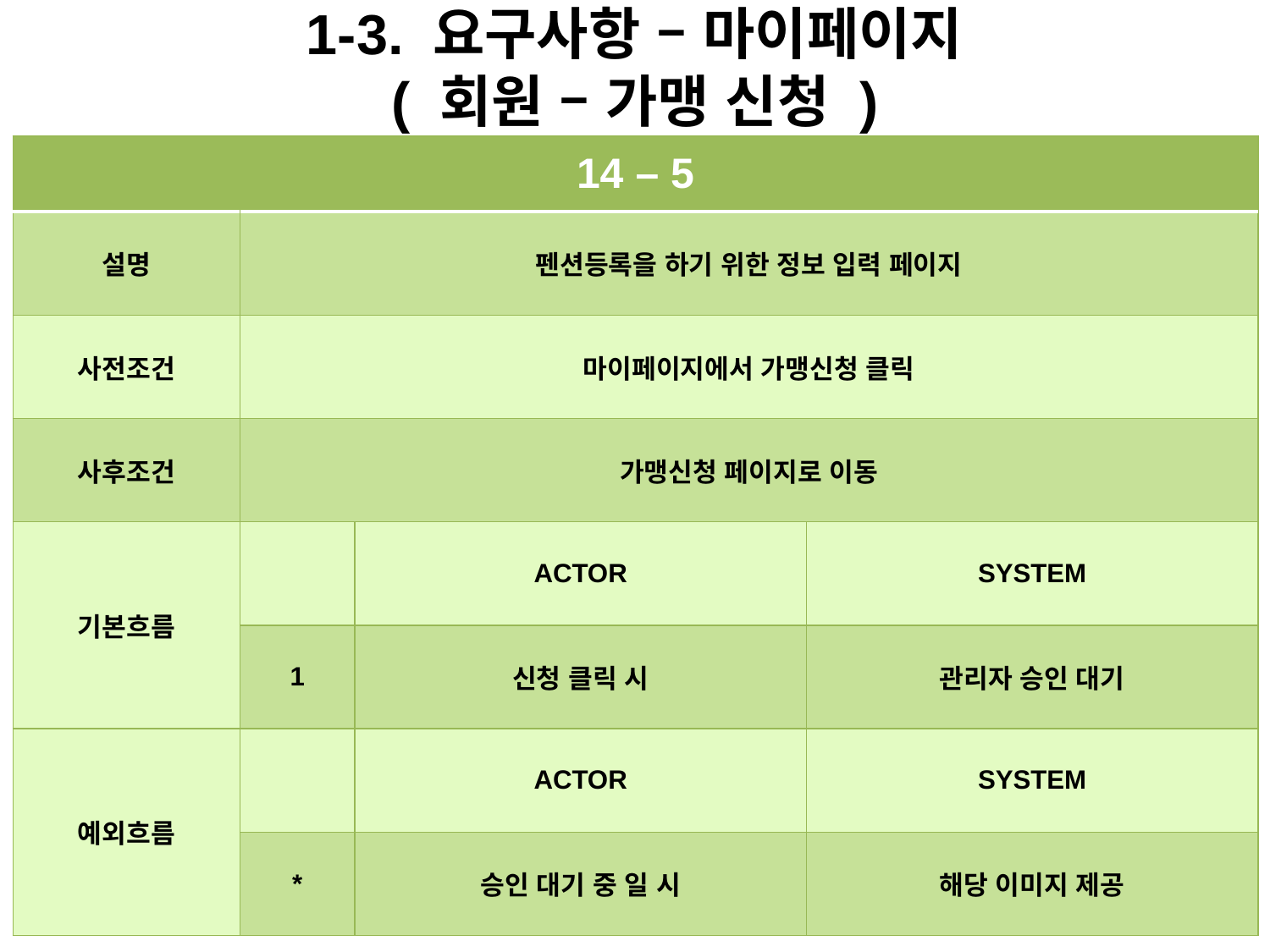

# 1-3. 요구사항 – 마이페이지 ( 회원 – 가맹 신청 )
| 14 – 5 |  |  |  |
| --- | --- | --- | --- |
| 설명 | 펜션등록을 하기 위한 정보 입력 페이지 |  |  |
| 사전조건 | 마이페이지에서 가맹신청 클릭 |  |  |
| 사후조건 | 가맹신청 페이지로 이동 |  |  |
| 기본흐름 |  | ACTOR | SYSTEM |
|  | 1 | 신청 클릭 시 | 관리자 승인 대기 |
| 예외흐름 |  | ACTOR | SYSTEM |
|  | \* | 승인 대기 중 일 시 | 해당 이미지 제공 |